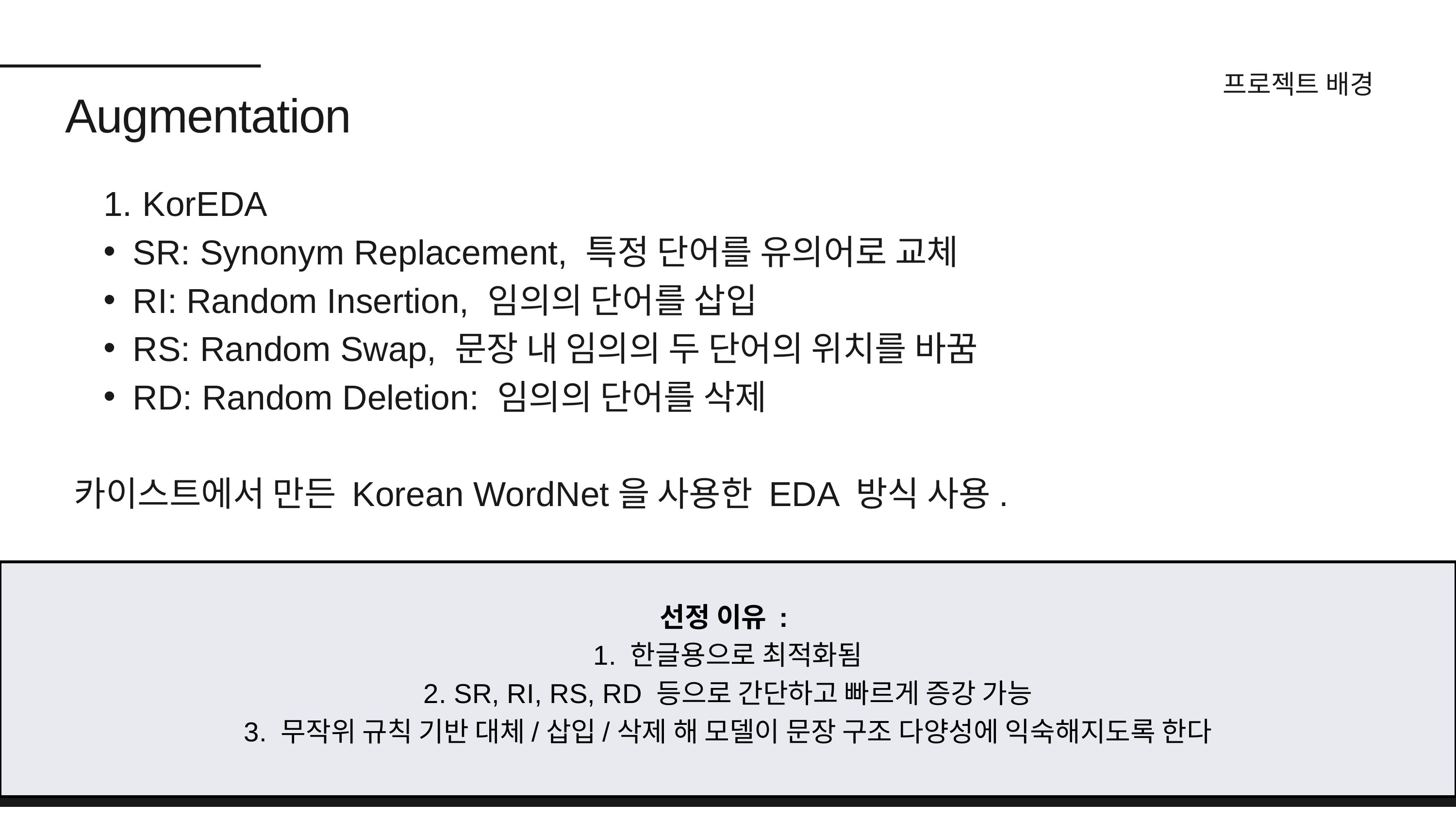

프로젝트 배경

Augmentation
 KorEDA
SR: Synonym Replacement, 특정 단어를 유의어로 교체
RI: Random Insertion, 임의의 단어를 삽입
RS: Random Swap, 문장 내 임의의 두 단어의 위치를 바꿈
RD: Random Deletion: 임의의 단어를 삭제

카이스트에서 만든 Korean WordNet을 사용한 EDA 방식 사용.

선정 이유 :
1. 한글용으로 최적화됨
2. SR, RI, RS, RD 등으로 간단하고 빠르게 증강 가능
3. 무작위 규칙 기반 대체/삽입/삭제 해 모델이 문장 구조 다양성에 익숙해지도록 한다